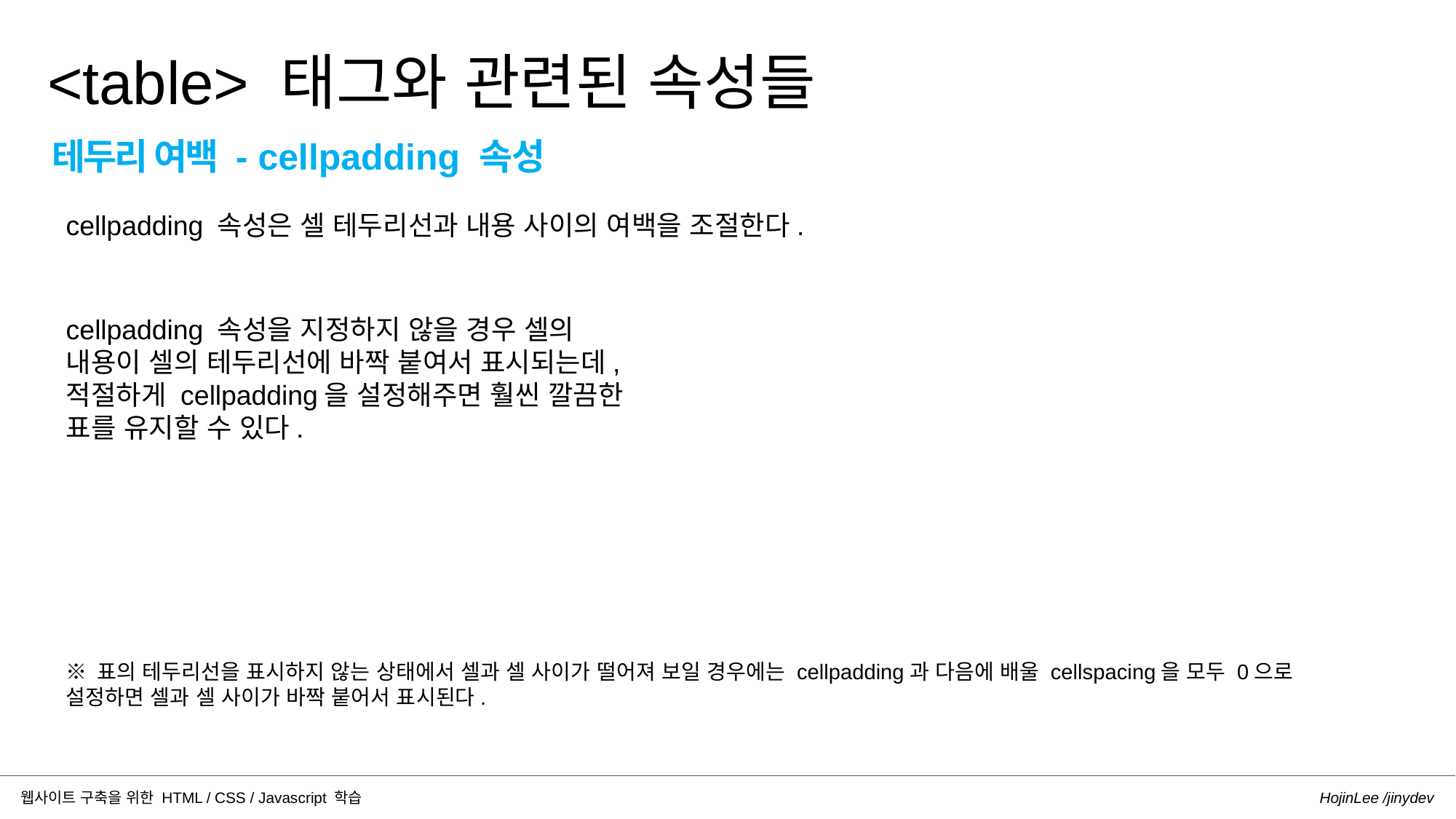

<table> 태그와 관련된 속성들
테두리 여백 - cellpadding 속성
cellpadding 속성은 셀 테두리선과 내용 사이의 여백을 조절한다.
cellpadding 속성을 지정하지 않을 경우 셀의 내용이 셀의 테두리선에 바짝 붙여서 표시되는데, 적절하게 cellpadding을 설정해주면 훨씬 깔끔한 표를 유지할 수 있다.
※ 표의 테두리선을 표시하지 않는 상태에서 셀과 셀 사이가 떨어져 보일 경우에는 cellpadding과 다음에 배울 cellspacing을 모두 0으로 설정하면 셀과 셀 사이가 바짝 붙어서 표시된다.
HojinLee /jinydev
웹사이트 구축을 위한 HTML / CSS / Javascript 학습